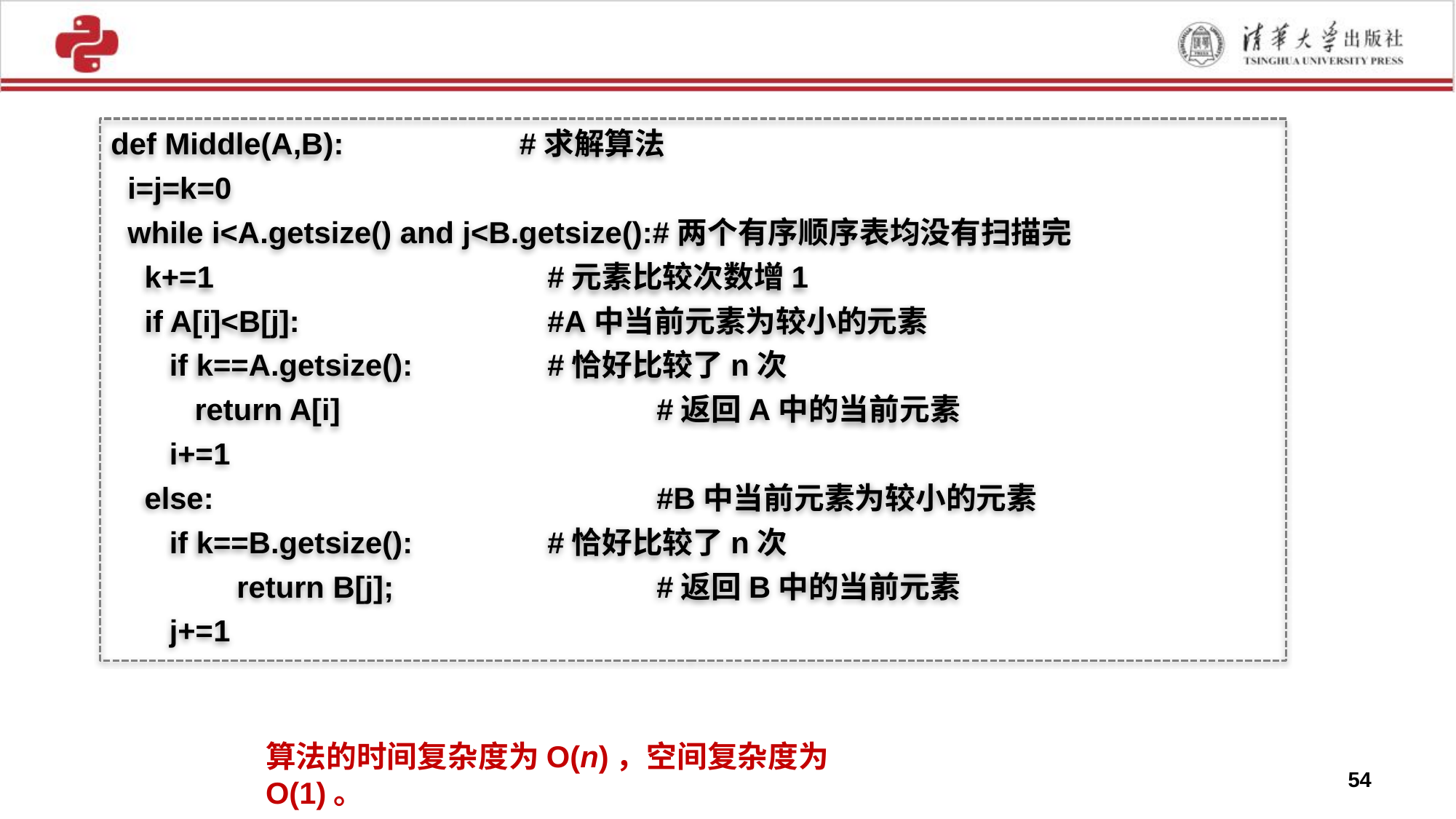

def Middle(A,B):                     #求解算法
  i=j=k=0
  while i<A.getsize() and j<B.getsize():#两个有序顺序表均没有扫描完
    k+=1				#元素比较次数增1
    if A[i]<B[j]:                 	#A中当前元素为较小的元素
       if k==A.getsize():		#恰好比较了n次
          return A[i]			#返回A中的当前元素
       i+=1
    else: 				#B中当前元素为较小的元素
       if k==B.getsize():		#恰好比较了n次
       	  return B[j];			#返回B中的当前元素
       j+=1
算法的时间复杂度为O(n)，空间复杂度为O(1)。
54